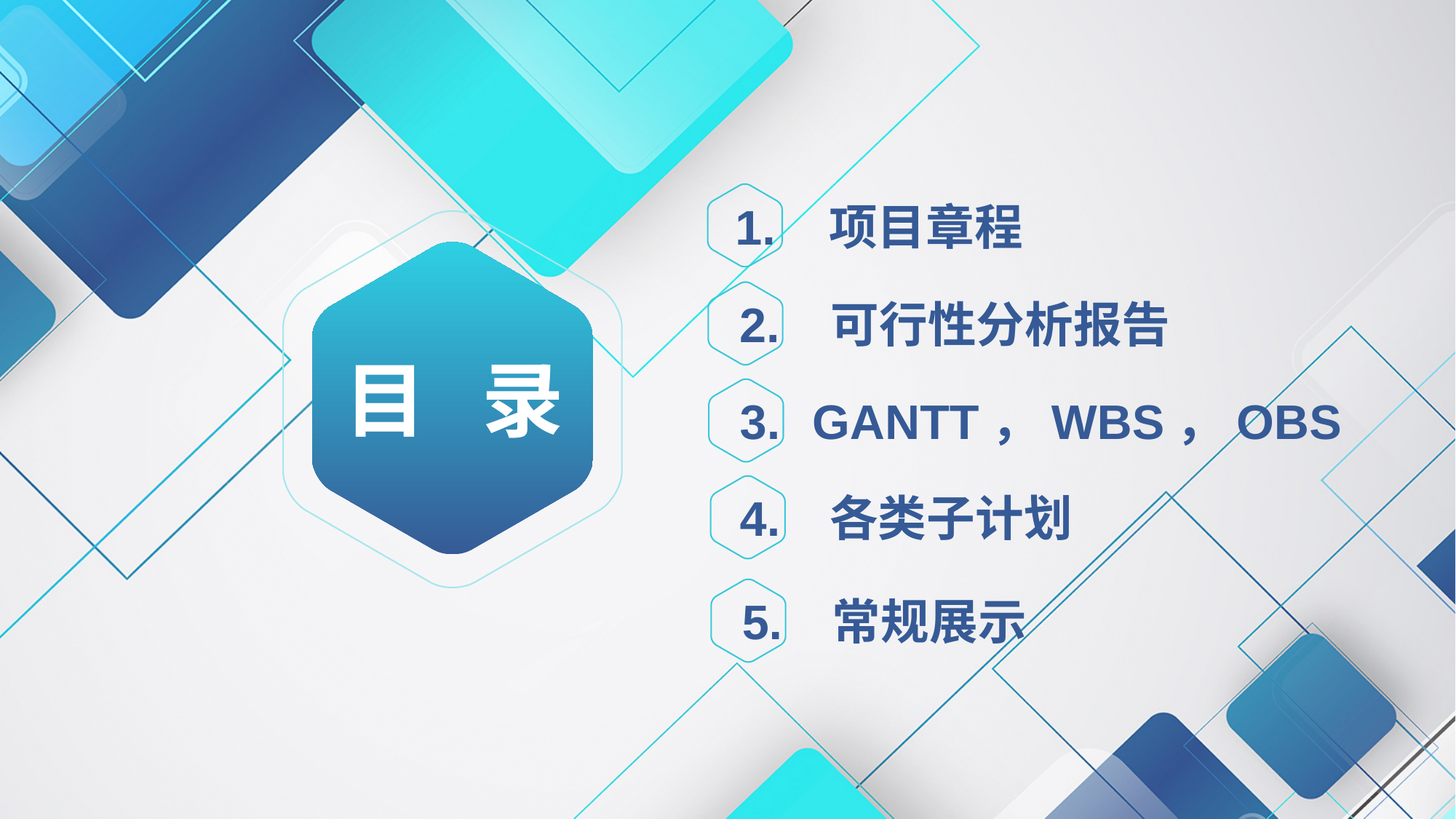

1.
项目章程

目   录

  2.
可行性分析报告

  3.
GANTT，WBS，OBS

  4.
各类子计划

  5.
常规展示